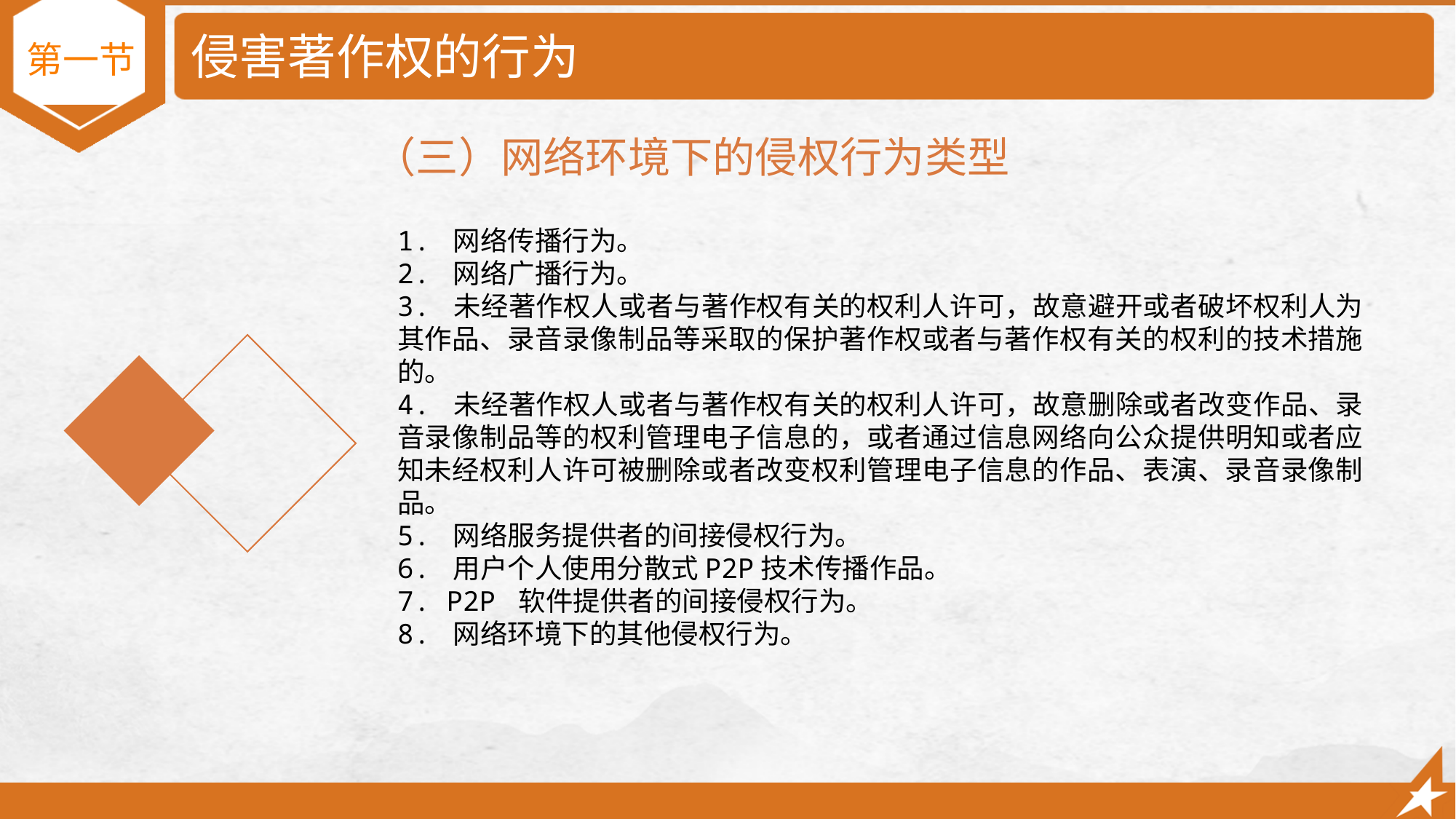

# 侵害著作权的行为
第一节
（三）网络环境下的侵权行为类型
1. 网络传播行为。
2. 网络广播行为。
3. 未经著作权人或者与著作权有关的权利人许可，故意避开或者破坏权利人为其作品、录音录像制品等采取的保护著作权或者与著作权有关的权利的技术措施的。
4. 未经著作权人或者与著作权有关的权利人许可，故意删除或者改变作品、录音录像制品等的权利管理电子信息的，或者通过信息网络向公众提供明知或者应知未经权利人许可被删除或者改变权利管理电子信息的作品、表演、录音录像制品。
5. 网络服务提供者的间接侵权行为。
6. 用户个人使用分散式P2P技术传播作品。
7. P2P 软件提供者的间接侵权行为。
8. 网络环境下的其他侵权行为。